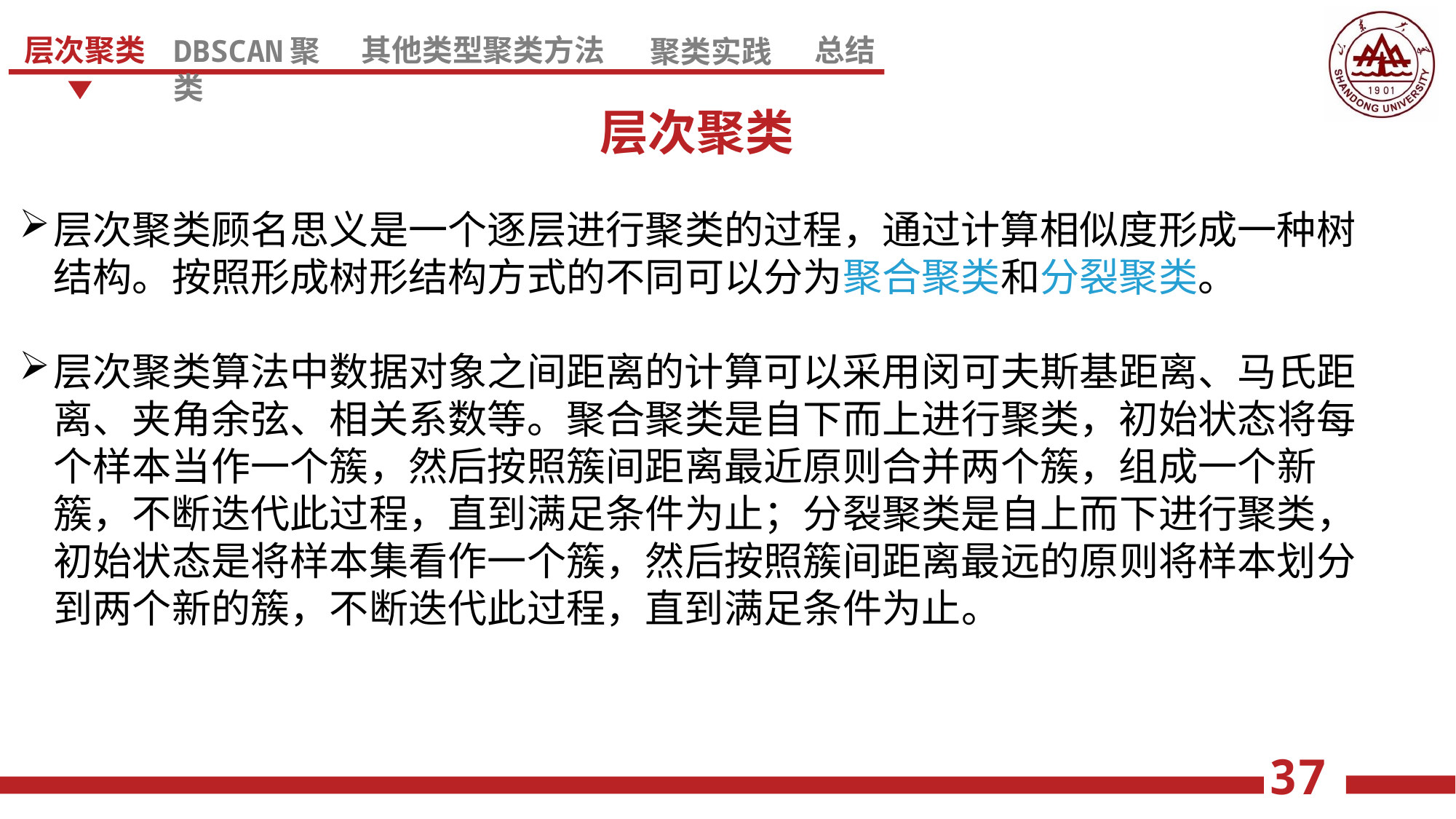

层次聚类
层次聚类顾名思义是一个逐层进行聚类的过程，通过计算相似度形成一种树结构。按照形成树形结构方式的不同可以分为聚合聚类和分裂聚类。

层次聚类算法中数据对象之间距离的计算可以采用闵可夫斯基距离、马氏距离、夹角余弦、相关系数等。聚合聚类是自下而上进行聚类，初始状态将每个样本当作一个簇，然后按照簇间距离最近原则合并两个簇，组成一个新簇，不断迭代此过程，直到满足条件为止；分裂聚类是自上而下进行聚类，初始状态是将样本集看作一个簇，然后按照簇间距离最远的原则将样本划分到两个新的簇，不断迭代此过程，直到满足条件为止。